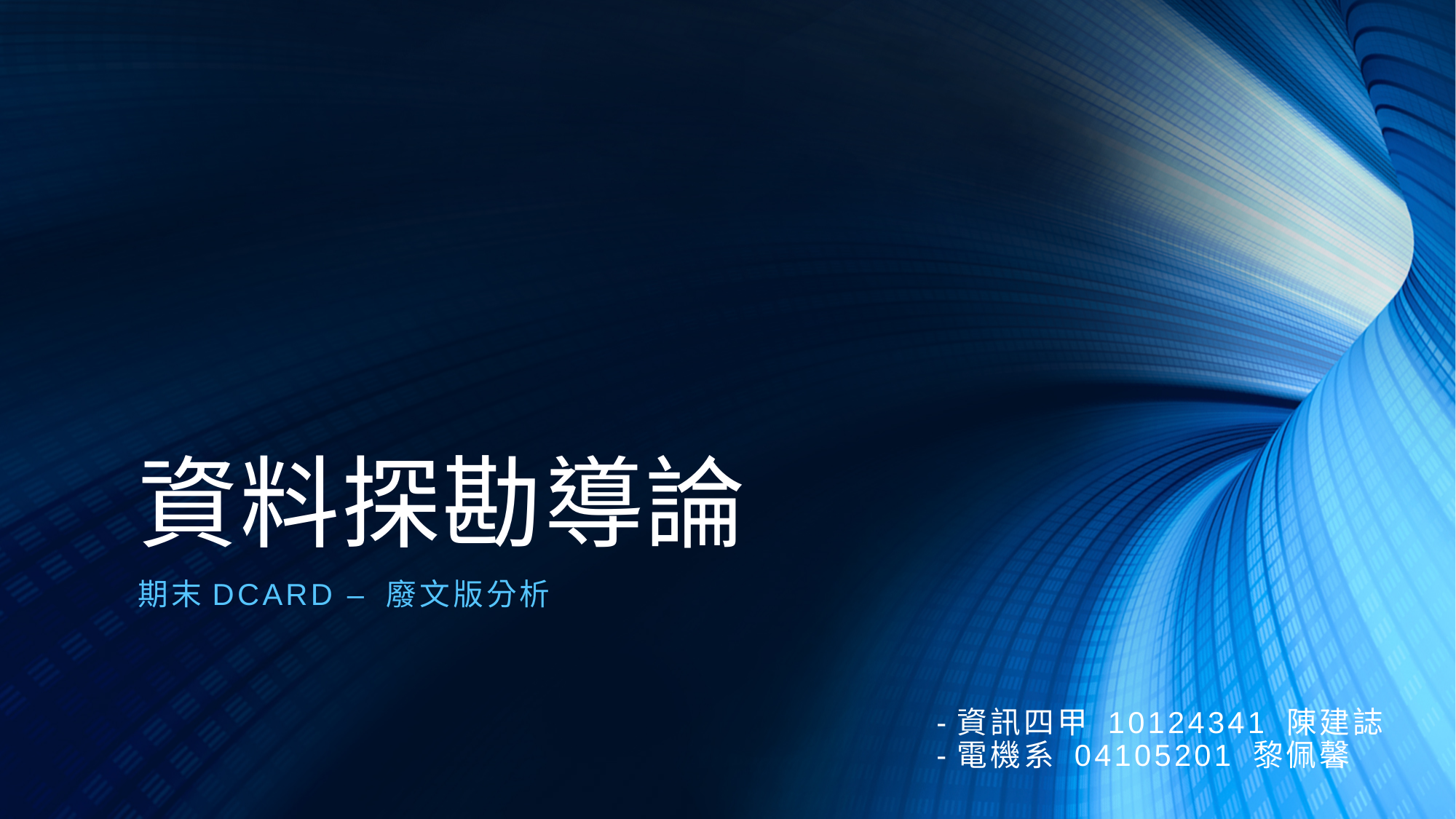

# 資料探勘導論
期末Dcard – 廢文版分析
-資訊四甲 10124341 陳建誌
-電機系 04105201 黎佩馨